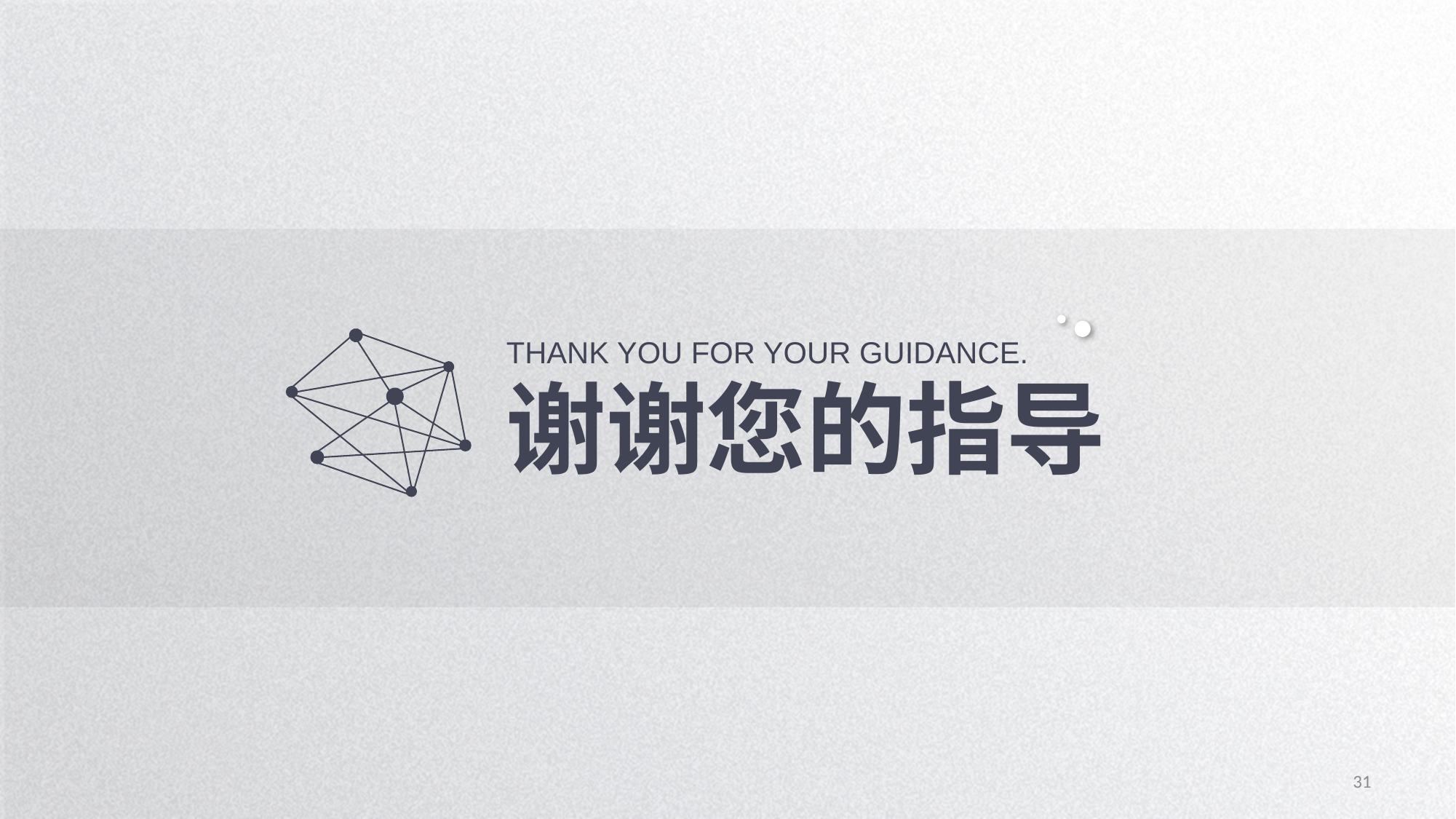

THANK YOU FOR YOUR GUIDANCE.
谢谢您的指导
31